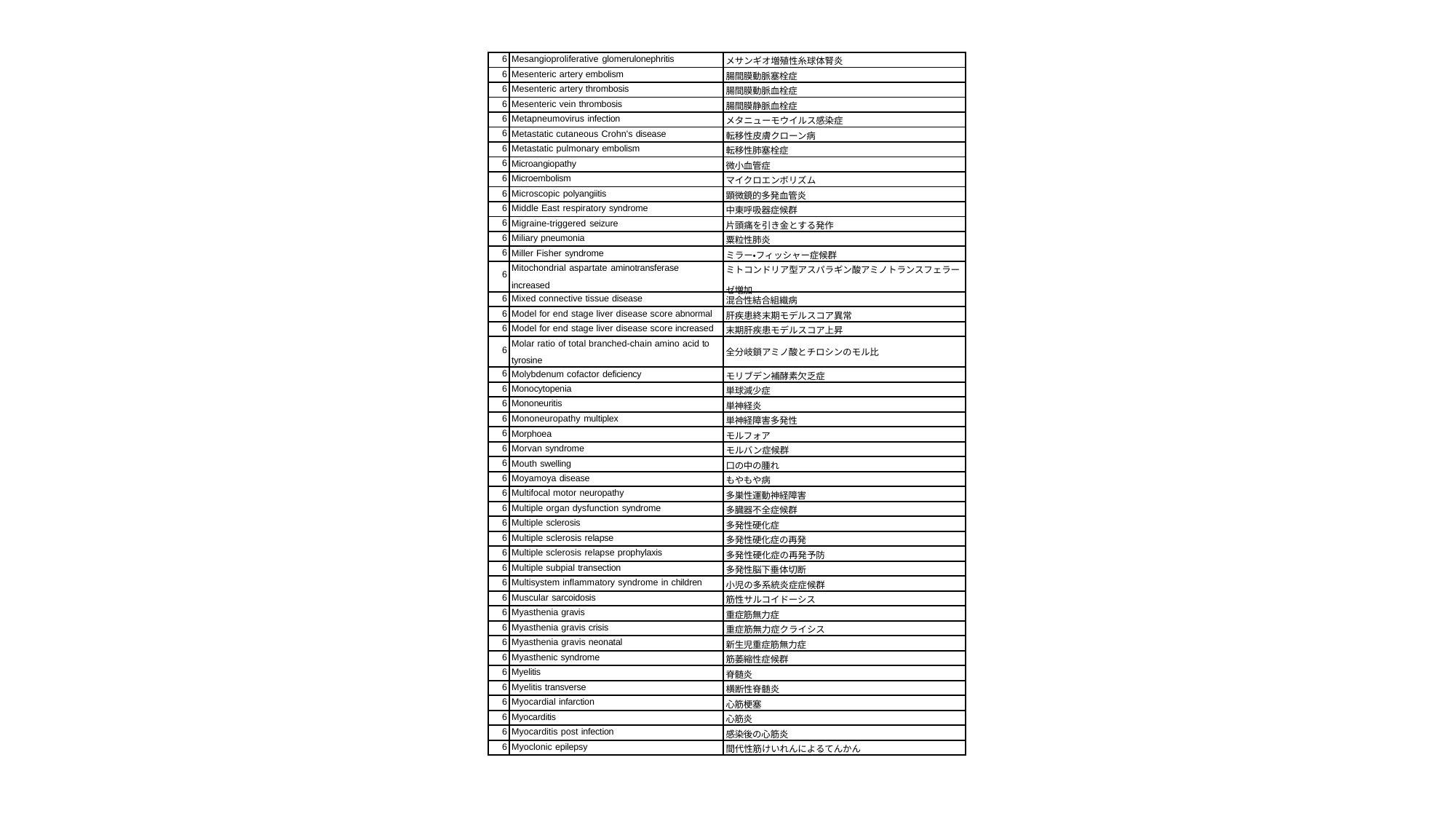

| 6 | Mesangioproliferative glomerulonephritis | メサンギオ増殖性糸球体腎炎 |
| --- | --- | --- |
| 6 | Mesenteric artery embolism | 腸間膜動脈塞栓症 |
| 6 | Mesenteric artery thrombosis | 腸間膜動脈血栓症 |
| 6 | Mesenteric vein thrombosis | 腸間膜静脈血栓症 |
| 6 | Metapneumovirus infection | メタニューモウイルス感染症 |
| 6 | Metastatic cutaneous Crohn's disease | 転移性皮膚クローン病 |
| 6 | Metastatic pulmonary embolism | 転移性肺塞栓症 |
| 6 | Microangiopathy | 微小血管症 |
| 6 | Microembolism | マイクロエンボリズム |
| 6 | Microscopic polyangiitis | 顕微鏡的多発血管炎 |
| 6 | Middle East respiratory syndrome | 中東呼吸器症候群 |
| 6 | Migraine-triggered seizure | 片頭痛を引き金とする発作 |
| 6 | Miliary pneumonia | 粟粒性肺炎 |
| 6 | Miller Fisher syndrome | ミラー・フィッシャー症候群 |
| 6 | Mitochondrial aspartate aminotransferase increased | ミトコンドリア型アスパラギン酸アミノトランスフェラー ゼ増加 |
| 6 | Mixed connective tissue disease | 混合性結合組織病 |
| 6 | Model for end stage liver disease score abnormal | 肝疾患終末期モデルスコア異常 |
| 6 | Model for end stage liver disease score increased | 末期肝疾患モデルスコア上昇 |
| 6 | Molar ratio of total branched-chain amino acid to tyrosine | 全分岐鎖アミノ酸とチロシンのモル比 |
| 6 | Molybdenum cofactor deficiency | モリブデン補酵素欠乏症 |
| 6 | Monocytopenia | 単球減少症 |
| 6 | Mononeuritis | 単神経炎 |
| 6 | Mononeuropathy multiplex | 単神経障害多発性 |
| 6 | Morphoea | モルフォア |
| 6 | Morvan syndrome | モルバン症候群 |
| 6 | Mouth swelling | 口の中の腫れ |
| 6 | Moyamoya disease | もやもや病 |
| 6 | Multifocal motor neuropathy | 多巣性運動神経障害 |
| 6 | Multiple organ dysfunction syndrome | 多臓器不全症候群 |
| 6 | Multiple sclerosis | 多発性硬化症 |
| 6 | Multiple sclerosis relapse | 多発性硬化症の再発 |
| 6 | Multiple sclerosis relapse prophylaxis | 多発性硬化症の再発予防 |
| 6 | Multiple subpial transection | 多発性脳下垂体切断 |
| 6 | Multisystem inflammatory syndrome in children | 小児の多系統炎症症候群 |
| 6 | Muscular sarcoidosis | 筋性サルコイドーシス |
| 6 | Myasthenia gravis | 重症筋無力症 |
| 6 | Myasthenia gravis crisis | 重症筋無力症クライシス |
| 6 | Myasthenia gravis neonatal | 新生児重症筋無力症 |
| 6 | Myasthenic syndrome | 筋萎縮性症候群 |
| 6 | Myelitis | 脊髄炎 |
| 6 | Myelitis transverse | 横断性脊髄炎 |
| 6 | Myocardial infarction | 心筋梗塞 |
| 6 | Myocarditis | 心筋炎 |
| 6 | Myocarditis post infection | 感染後の心筋炎 |
| 6 | Myoclonic epilepsy | 間代性筋けいれんによるてんかん |
110 / 29 ページ